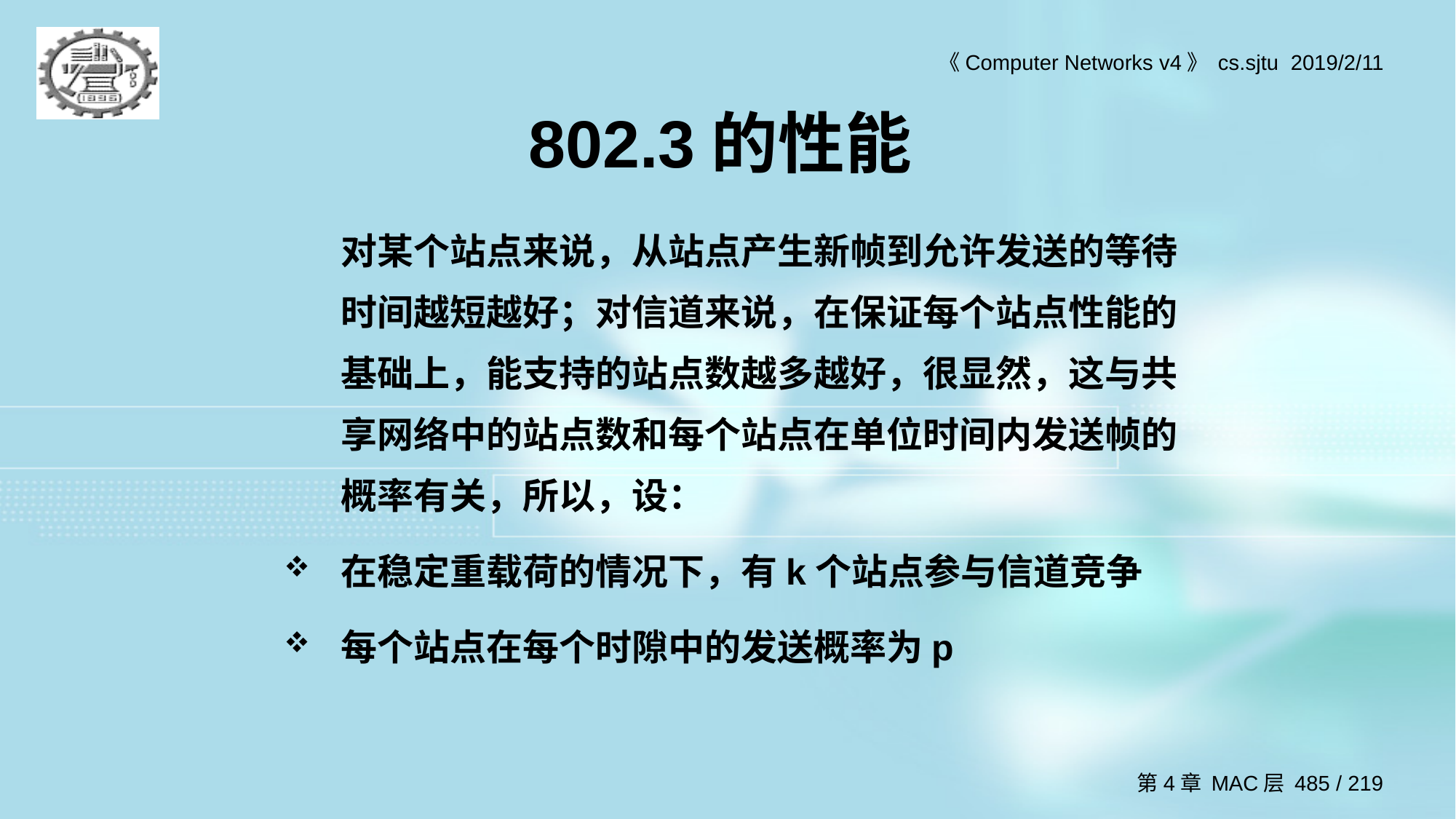

# 802.3的性能
	对某个站点来说，从站点产生新帧到允许发送的等待时间越短越好；对信道来说，在保证每个站点性能的基础上，能支持的站点数越多越好，很显然，这与共享网络中的站点数和每个站点在单位时间内发送帧的概率有关，所以，设：
在稳定重载荷的情况下，有k个站点参与信道竞争
每个站点在每个时隙中的发送概率为p